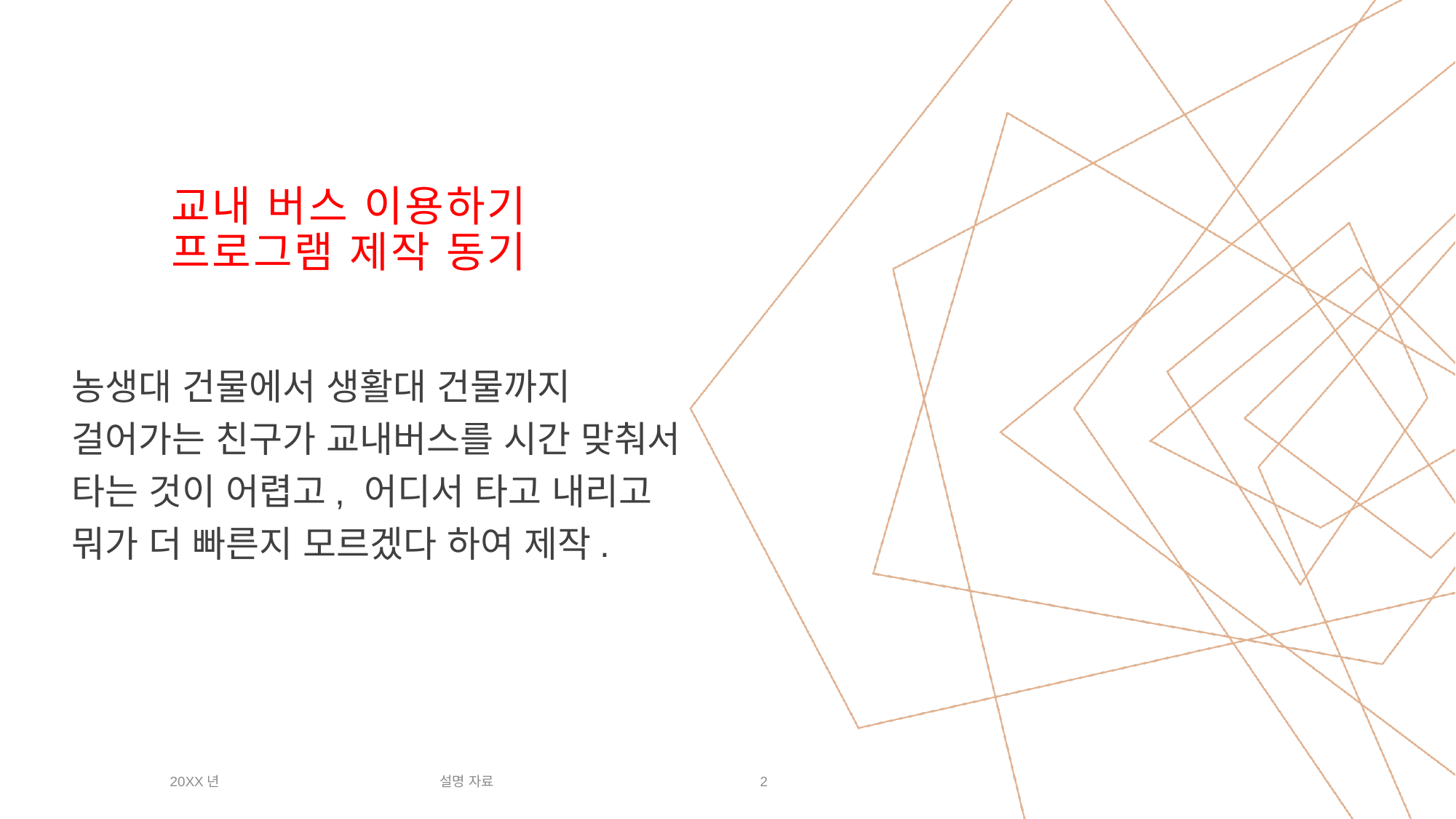

# 교내 버스 이용하기 프로그램 제작 동기
농생대 건물에서 생활대 건물까지 걸어가는 친구가 교내버스를 시간 맞춰서 타는 것이 어렵고, 어디서 타고 내리고 뭐가 더 빠른지 모르겠다 하여 제작.
설명 자료
20XX년
2